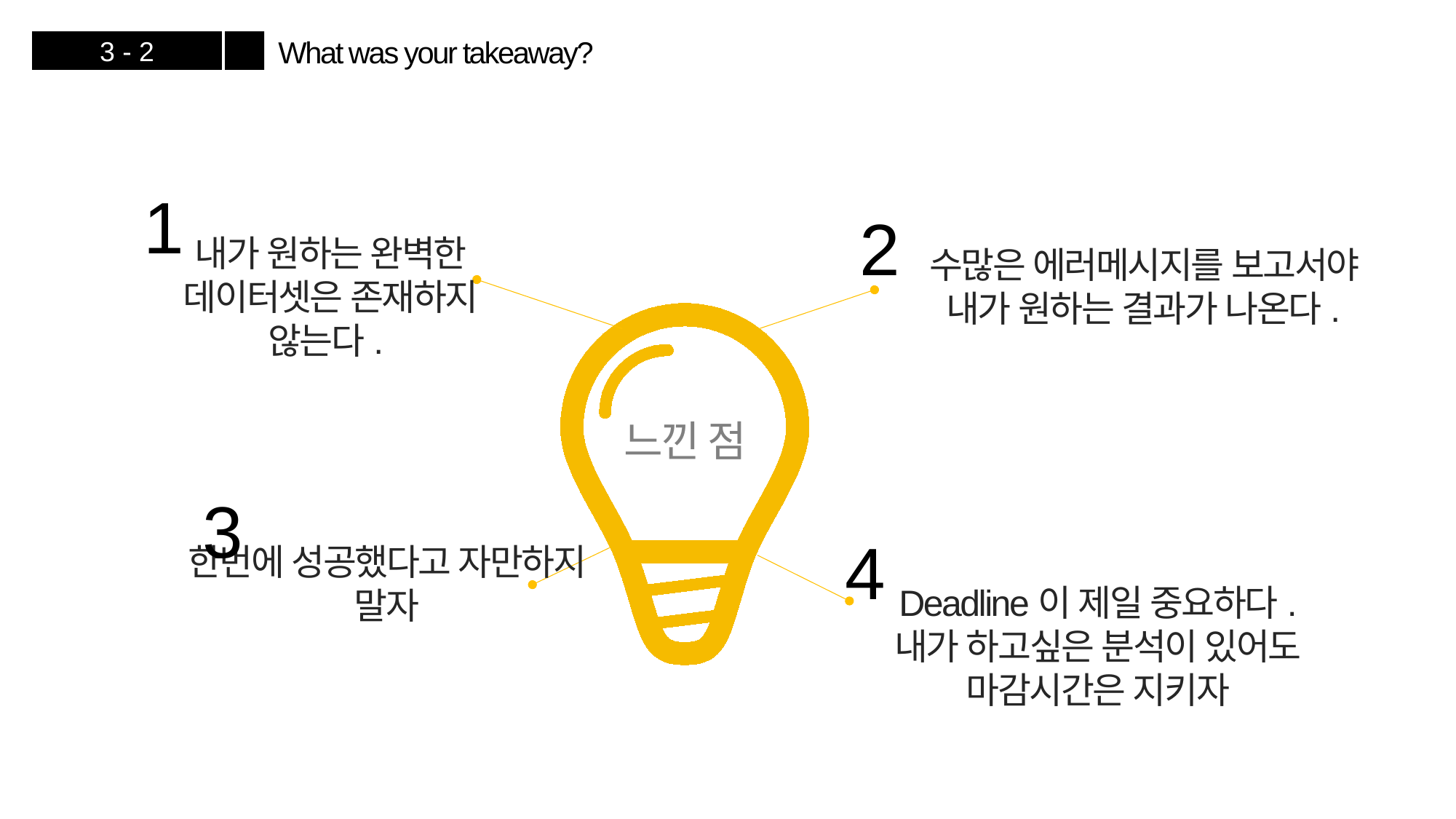

What was your takeaway?
3 - 2

1
2
내가 원하는 완벽한 데이터셋은 존재하지 않는다.
수많은 에러메시지를 보고서야 내가 원하는 결과가 나온다.

느낀 점
3
4
한번에 성공했다고 자만하지 말자
Deadline이 제일 중요하다.
내가 하고싶은 분석이 있어도
마감시간은 지키자